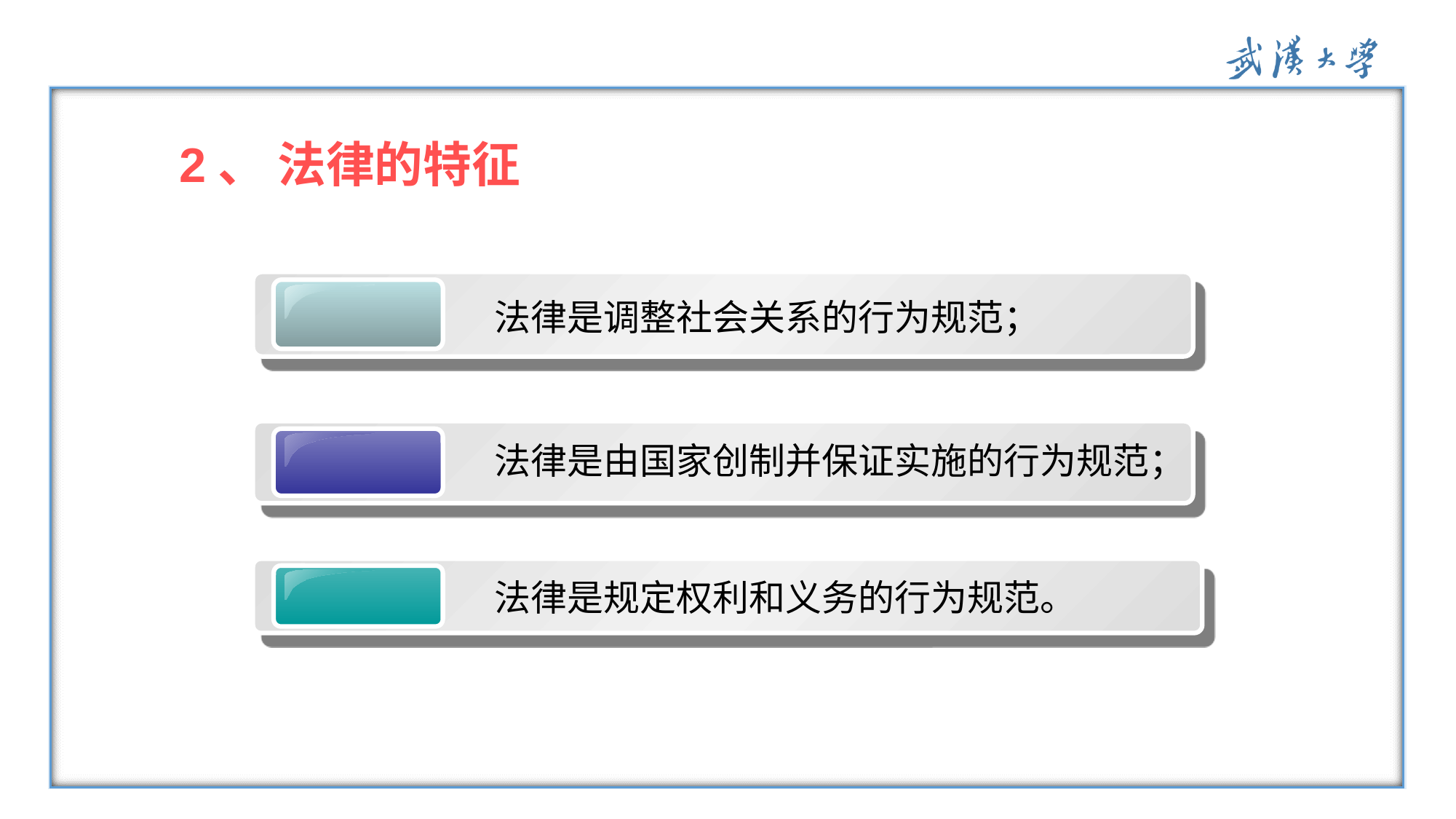

2、 法律的特征

法律是调整社会关系的行为规范；

法律是由国家创制并保证实施的行为规范；

法律是规定权利和义务的行为规范。